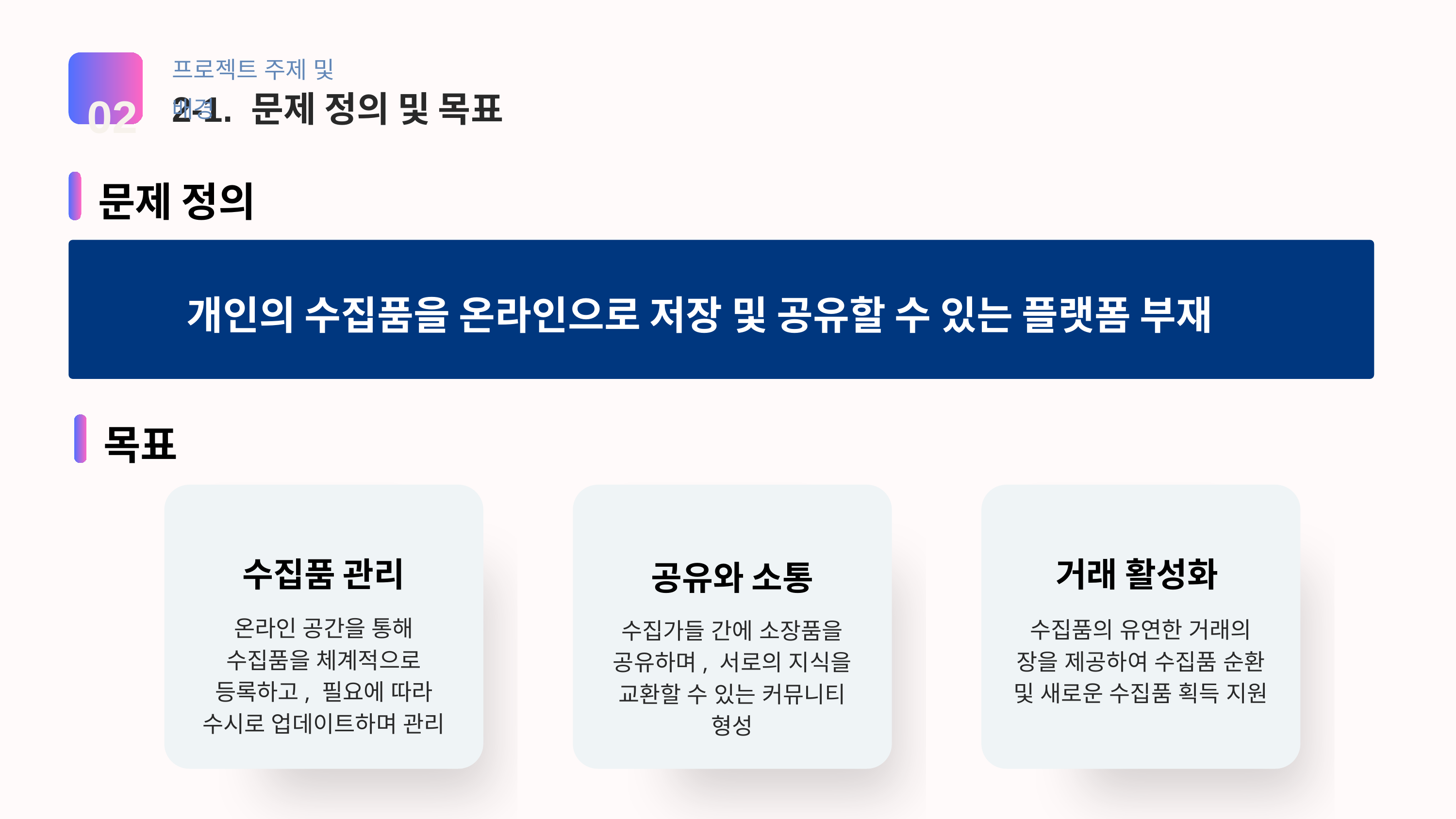

프로젝트 주제 및 배경

02
2-1. 문제 정의 및 목표
문제 정의

개인의 수집품을 온라인으로 저장 및 공유할 수 있는 플랫폼 부재
목표

공유와 소통
수집가들 간에 소장품을 공유하며, 서로의 지식을 교환할 수 있는 커뮤니티 형성

수집품 관리
거래 활성화
온라인 공간을 통해 수집품을 체계적으로 등록하고, 필요에 따라 수시로 업데이트하며 관리
수집품의 유연한 거래의 장을 제공하여 수집품 순환 및 새로운 수집품 획득 지원